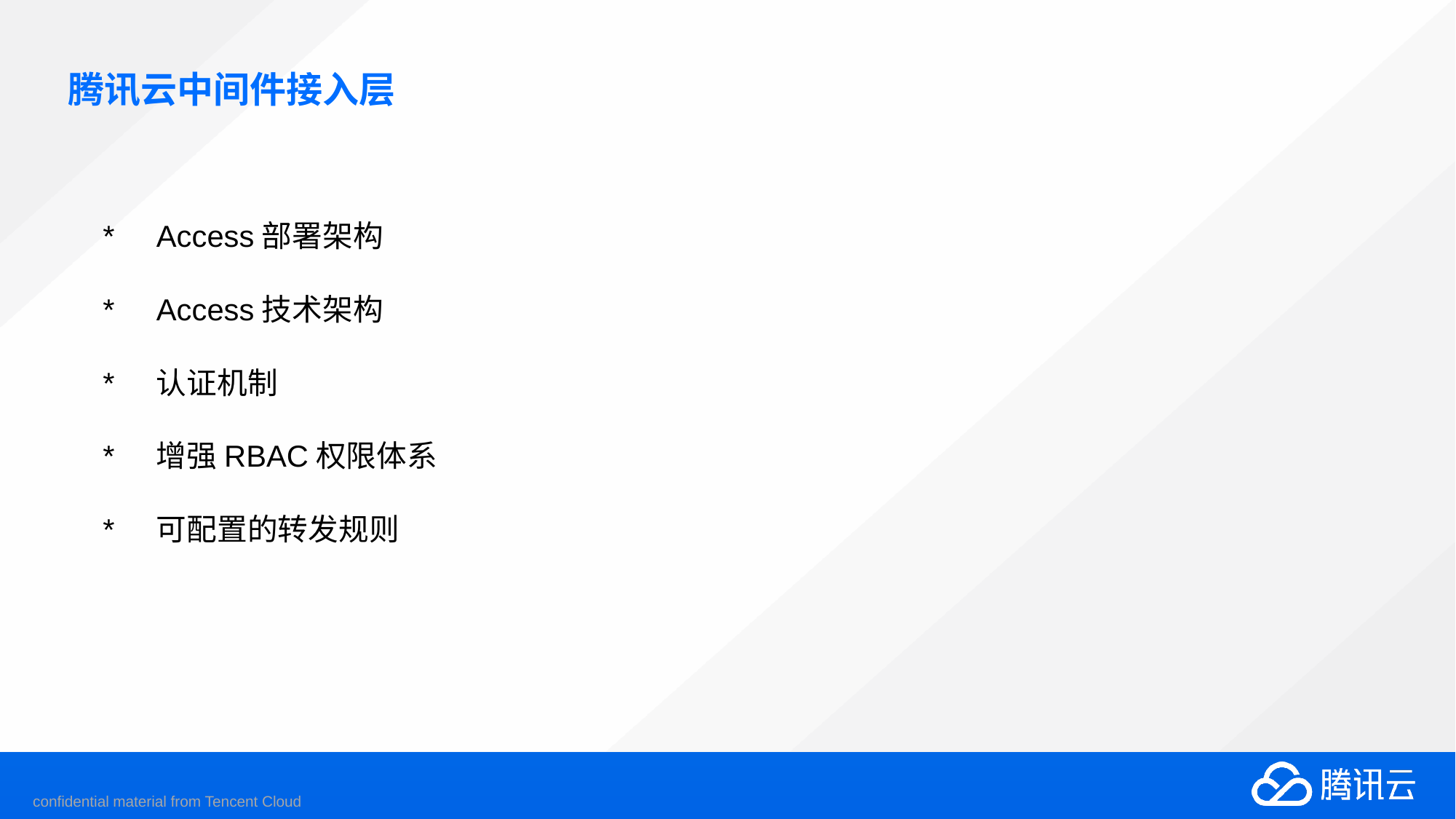

# 腾讯云中间件接入层
*
Access部署架构
*
Access技术架构
*
认证机制
*
增强RBAC权限体系
*
可配置的转发规则